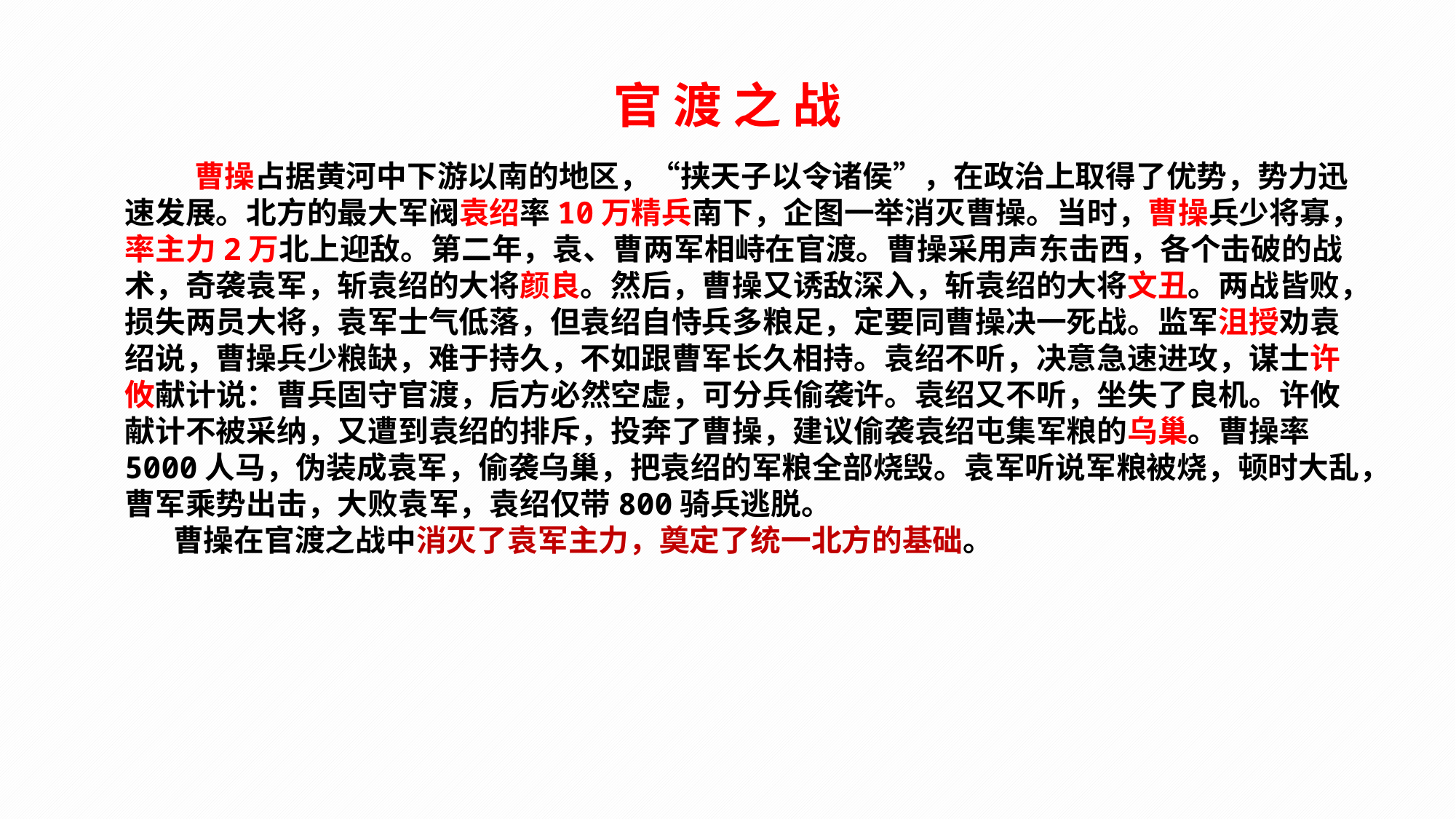

官 渡 之 战
         曹操占据黄河中下游以南的地区，“挟天子以令诸侯”，在政治上取得了优势，势力迅速发展。北方的最大军阀袁绍率10万精兵南下，企图一举消灭曹操。当时，曹操兵少将寡，率主力2万北上迎敌。第二年，袁、曹两军相峙在官渡。曹操采用声东击西，各个击破的战术，奇袭袁军，斩袁绍的大将颜良。然后，曹操又诱敌深入，斩袁绍的大将文丑。两战皆败，损失两员大将，袁军士气低落，但袁绍自恃兵多粮足，定要同曹操决一死战。监军沮授劝袁绍说，曹操兵少粮缺，难于持久，不如跟曹军长久相持。袁绍不听，决意急速进攻，谋士许攸献计说：曹兵固守官渡，后方必然空虚，可分兵偷袭许。袁绍又不听，坐失了良机。许攸献计不被采纳，又遭到袁绍的排斥，投奔了曹操，建议偷袭袁绍屯集军粮的乌巢。曹操率5000人马，伪装成袁军，偷袭乌巢，把袁绍的军粮全部烧毁。袁军听说军粮被烧，顿时大乱，曹军乘势出击，大败袁军，袁绍仅带800骑兵逃脱。
       曹操在官渡之战中消灭了袁军主力，奠定了统一北方的基础。